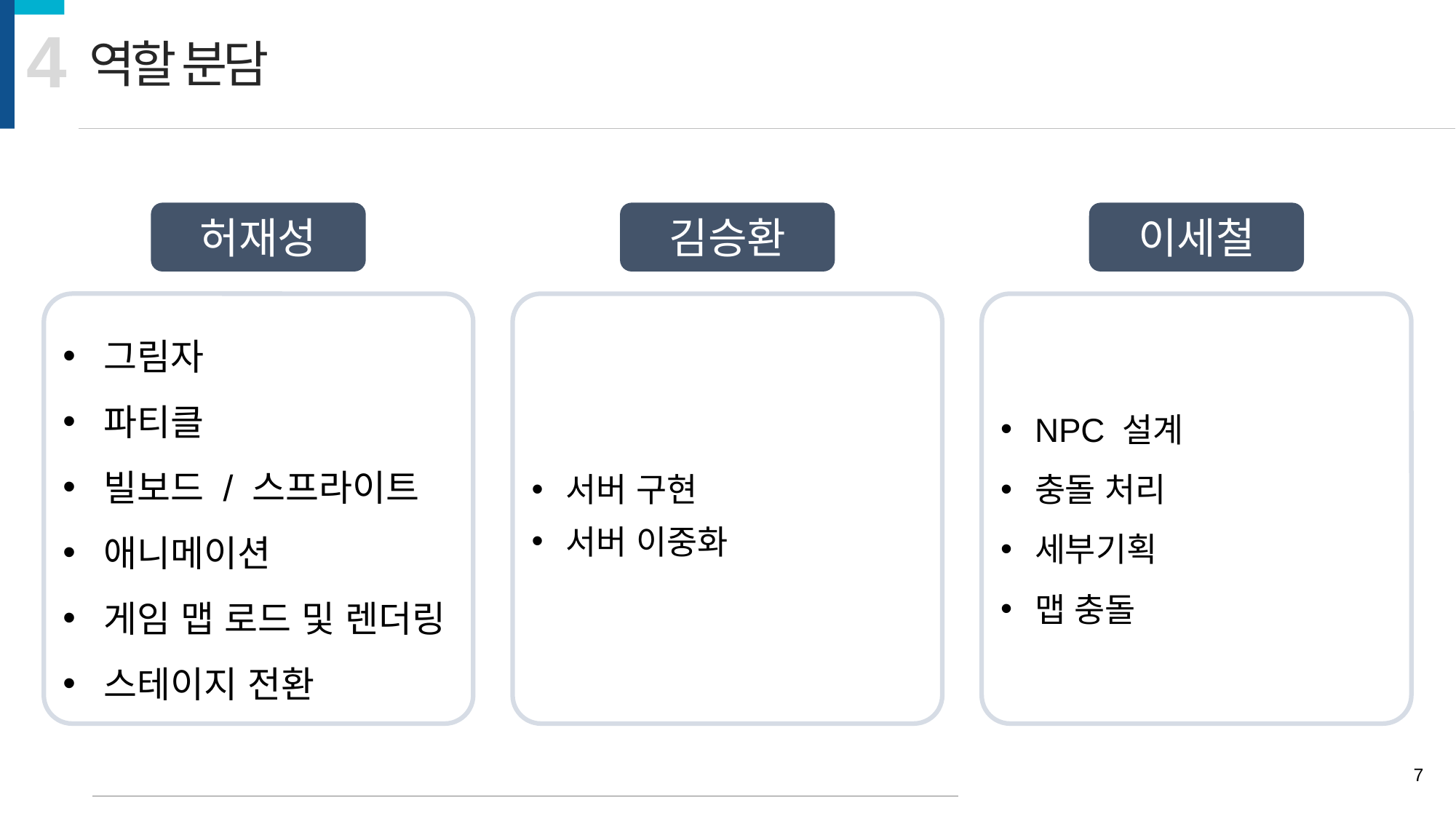

4
역할 분담
허재성
김승환
이세철
그림자
파티클
빌보드 / 스프라이트
애니메이션
게임 맵 로드 및 렌더링
스테이지 전환
서버 구현
서버 이중화
NPC 설계
충돌 처리
세부기획
맵 충돌
7